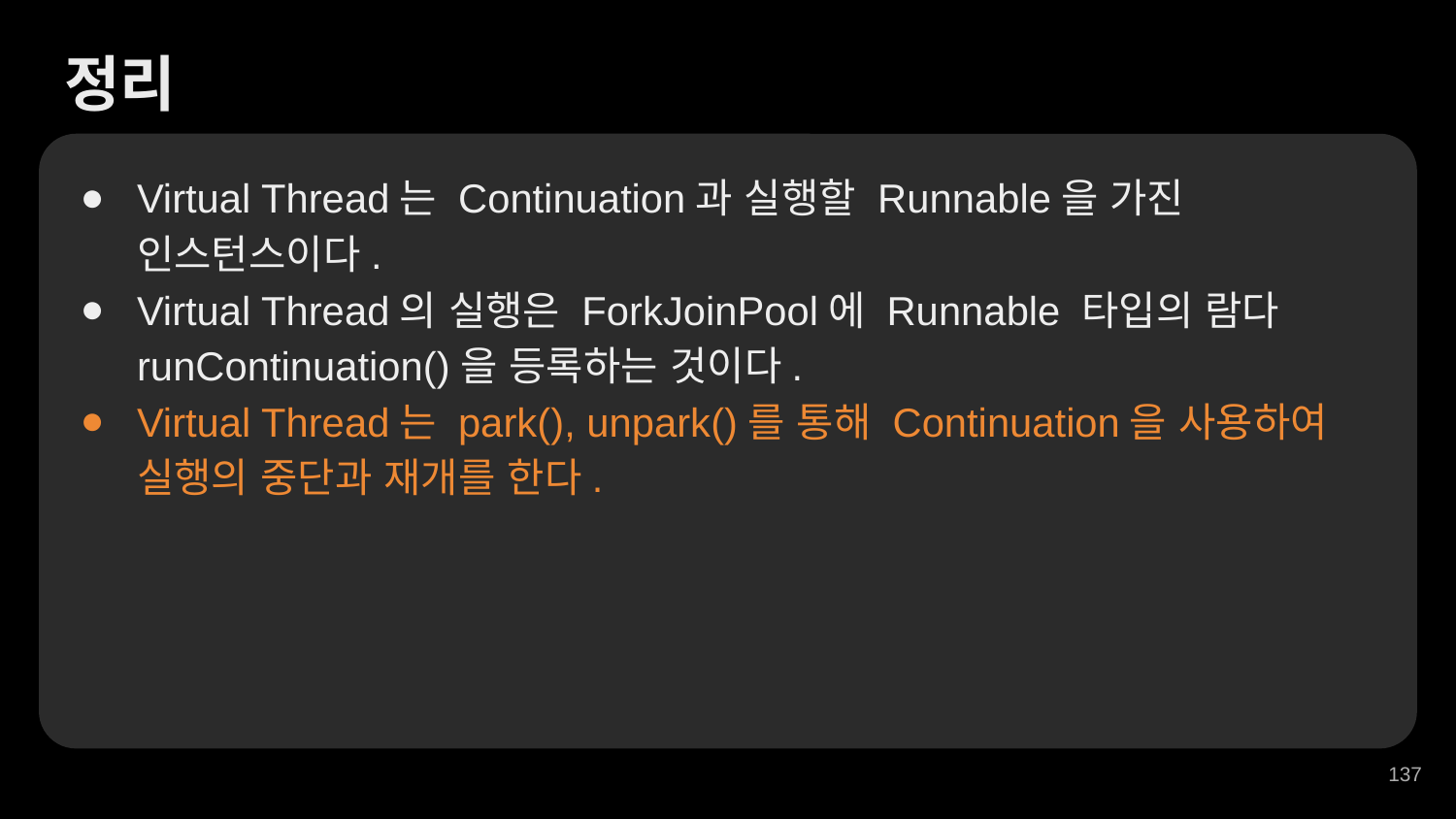

정리

Virtual Thread는 Continuation과 실행할 Runnable을 가진 인스턴스이다.
Virtual Thread의 실행은 ForkJoinPool에 Runnable 타입의 람다 runContinuation()을 등록하는 것이다.
Virtual Thread는 park(), unpark()를 통해 Continuation을 사용하여 실행의 중단과 재개를 한다.

137